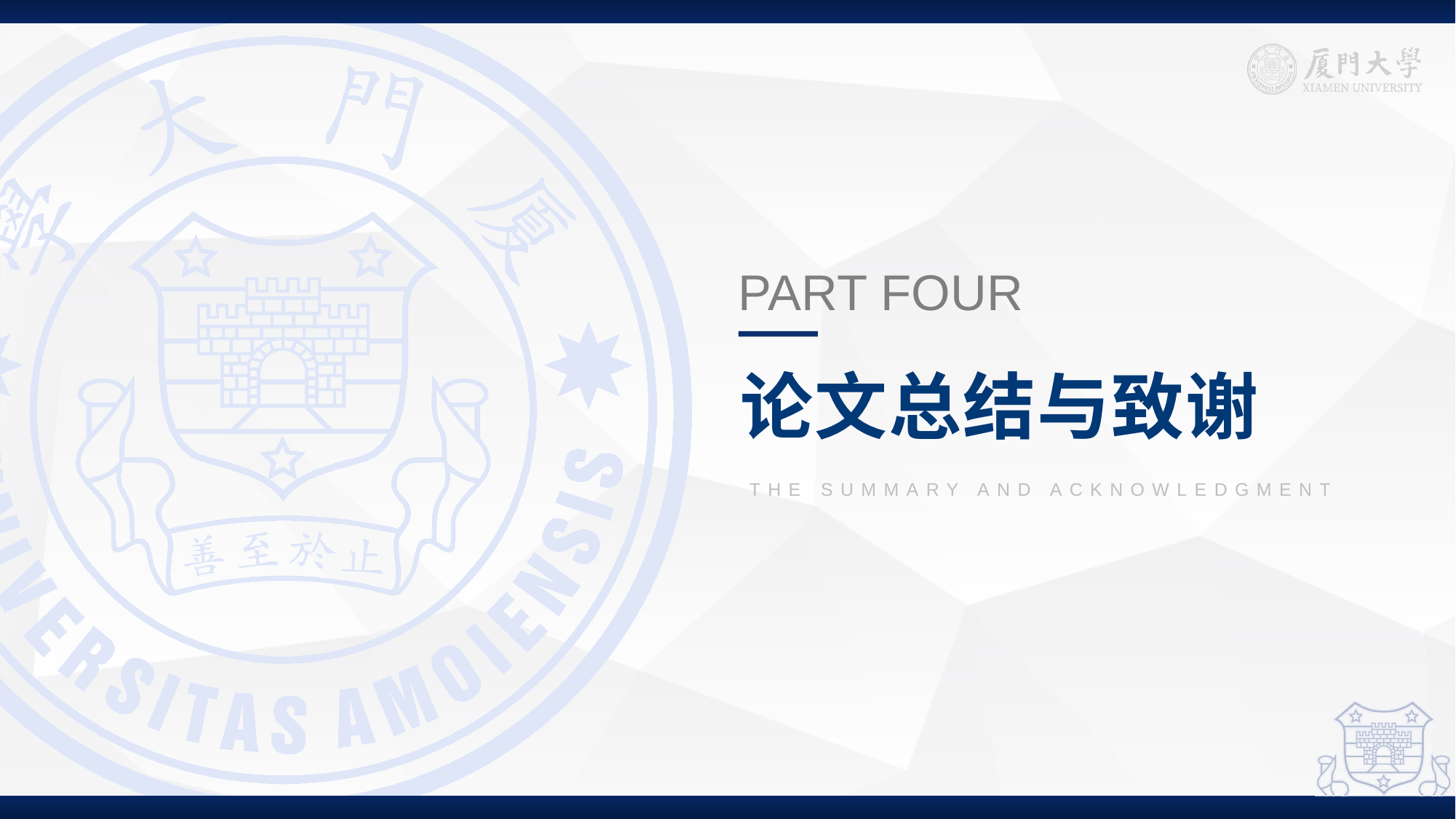

PART FOUR
论文总结与致谢

THE SUMMARY AND ACKNOWLEDGMENT